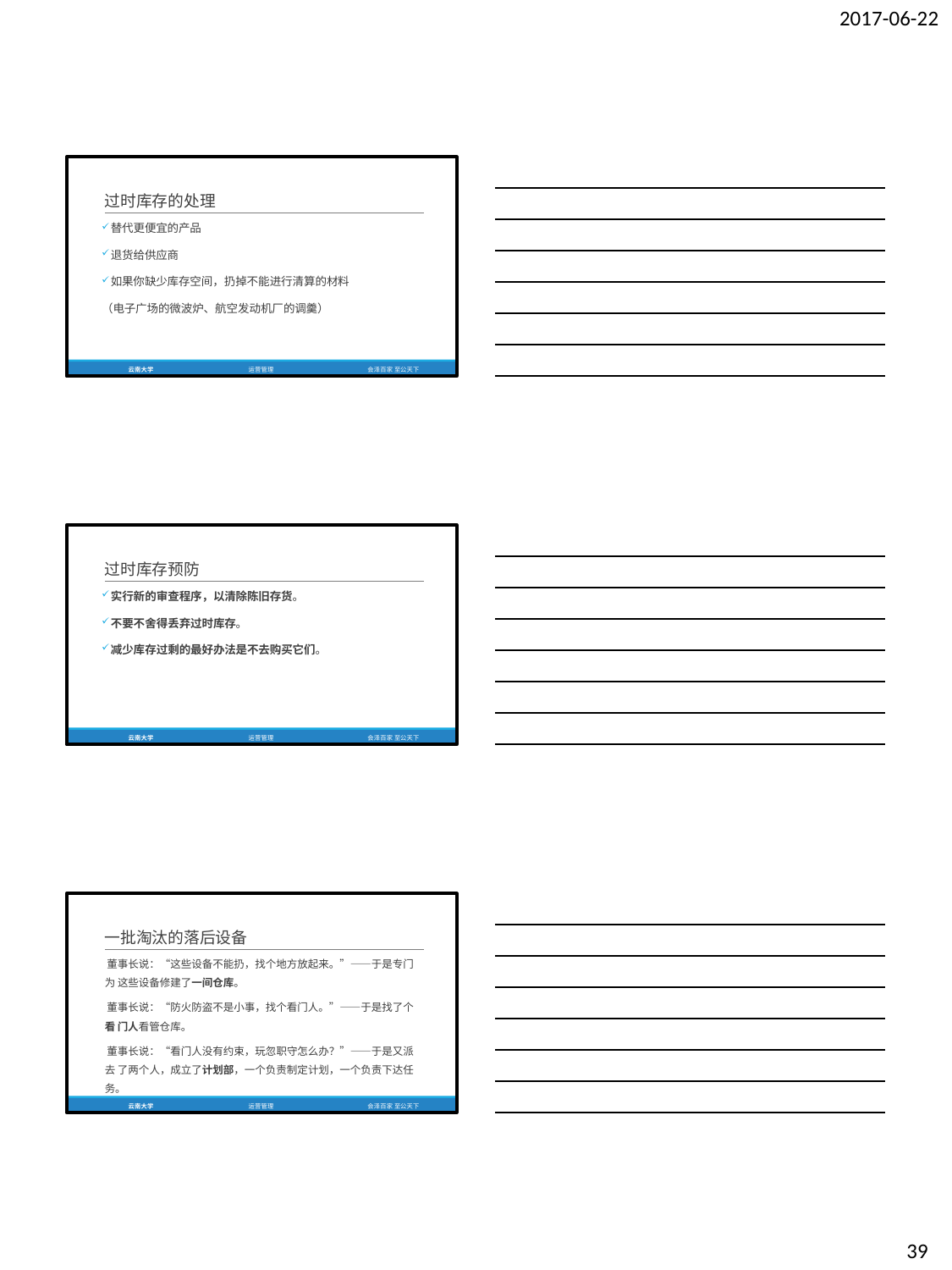

2017-06-22

过时库存的处理
替代更便宜的产品

退货给供应商

如果你缺少库存空间，扔掉不能进行清算的材料

（电子广场的微波炉、航空发动机厂的调羹）

云南大学
运营管理
会泽百家 至公天下

过时库存预防
实行新的审查程序，以清除陈旧存货。

不要不舍得丢弃过时库存。

减少库存过剩的最好办法是不去购买它们。

云南大学
运营管理
会泽百家 至公天下

一批淘汰的落后设备
董事长说：“这些设备不能扔，找个地方放起来。”——于是专门为 这些设备修建了一间仓库。
董事长说：“防火防盗不是小事，找个看门人。”——于是找了个看 门人看管仓库。
董事长说：“看门人没有约束，玩忽职守怎么办？”——于是又派去 了两个人，成立了计划部，一个负责制定计划，一个负责下达任务。

云南大学
运营管理
会泽百家 至公天下

39